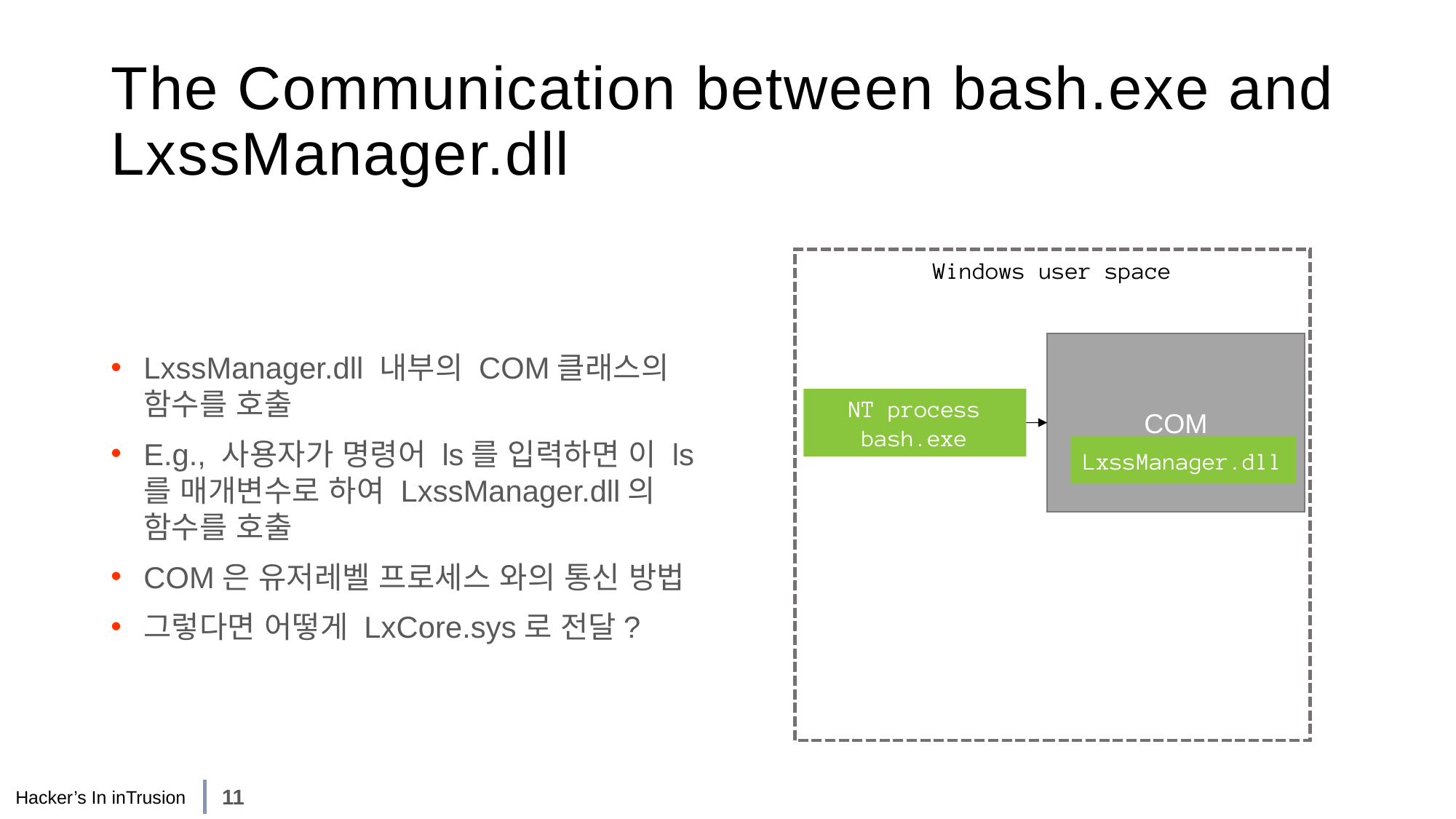

# The Communication between bash.exe and LxssManager.dll

LxssManager.dll 내부의 COM클래스의 함수를 호출
E.g., 사용자가 명령어 ls를 입력하면 이 ls를 매개변수로 하여 LxssManager.dll의 함수를 호출
COM은 유저레벨 프로세스 와의 통신 방법
그렇다면 어떻게 LxCore.sys로 전달?
Windows user space
COM
NT process
bash.exe
LxssManager.dll